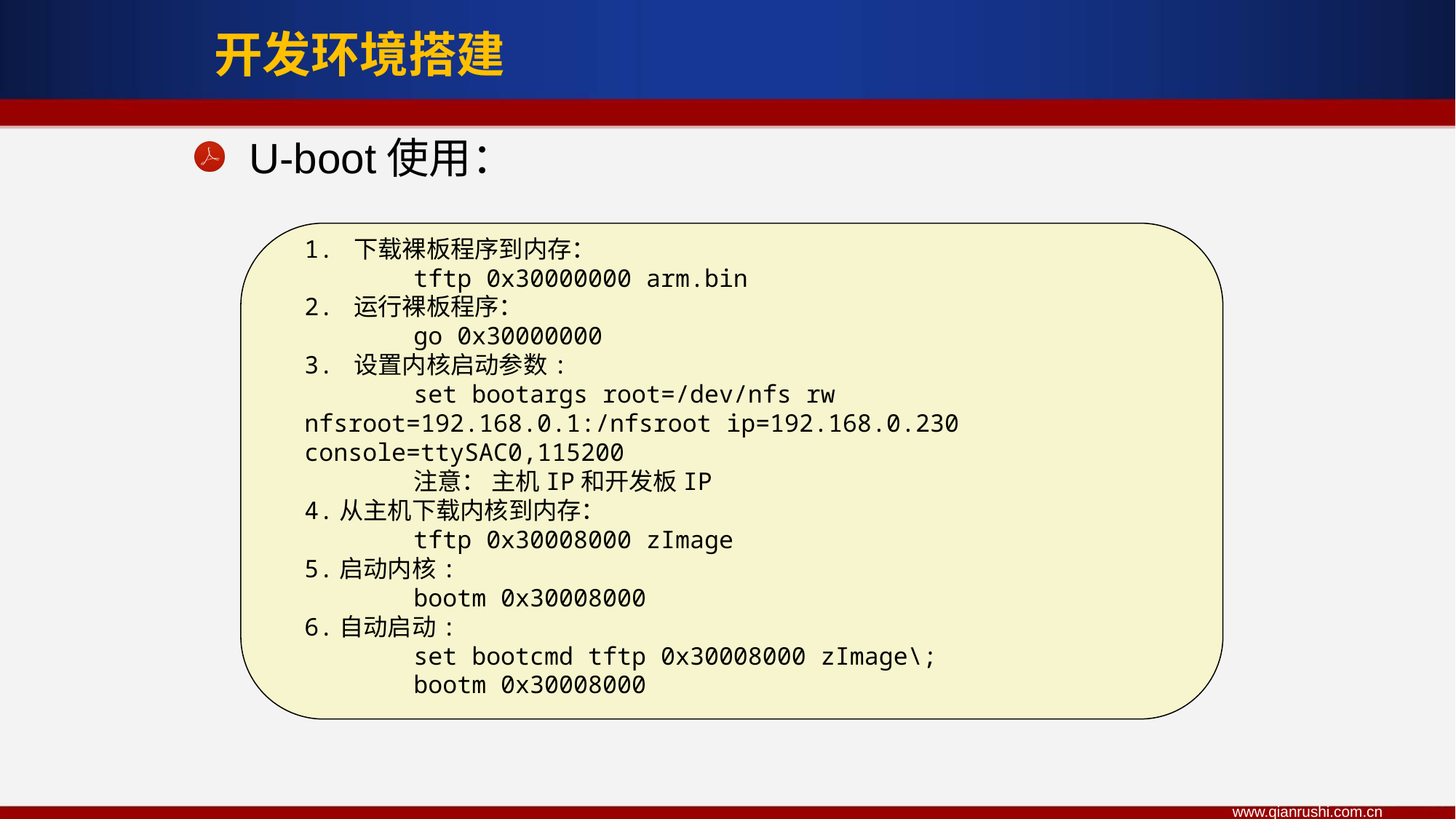

开发环境搭建
U-boot使用：

1. 下载裸板程序到内存：
	tftp 0x30000000 arm.bin
2. 运行裸板程序：
	go 0x30000000
3. 设置内核启动参数:
	set bootargs root=/dev/nfs rw 	nfsroot=192.168.0.1:/nfsroot ip=192.168.0.230 	console=ttySAC0,115200
	注意： 主机IP和开发板IP
4.从主机下载内核到内存：
	tftp 0x30008000 zImage
5.启动内核:
	bootm 0x30008000
6.自动启动:
	set bootcmd tftp 0x30008000 zImage\;
	bootm 0x30008000